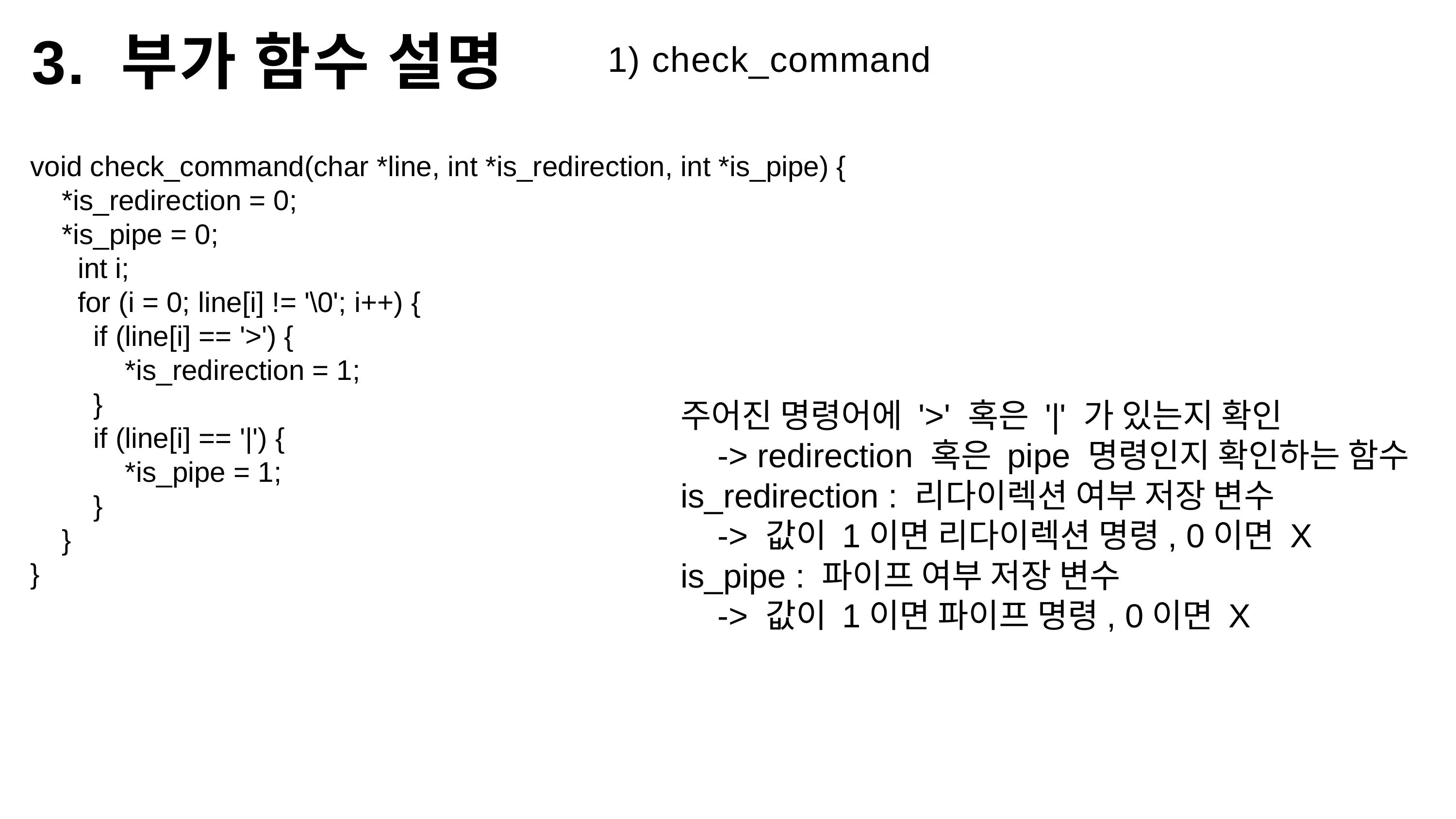

3. 부가 함수 설명
1) check_command

void check_command(char *line, int *is_redirection, int *is_pipe) {
    *is_redirection = 0;
    *is_pipe = 0;
      int i;
      for (i = 0; line[i] != '\0'; i++) {
        if (line[i] == '>') {
            *is_redirection = 1;
        }
        if (line[i] == '|') {
            *is_pipe = 1;
        }
    }
}

주어진 명령어에 '>' 혹은 '|' 가 있는지 확인
    -> redirection 혹은 pipe 명령인지 확인하는 함수
is_redirection : 리다이렉션 여부 저장 변수
    -> 값이 1이면 리다이렉션 명령, 0이면 X
is_pipe : 파이프 여부 저장 변수
    -> 값이 1이면 파이프 명령, 0이면 X